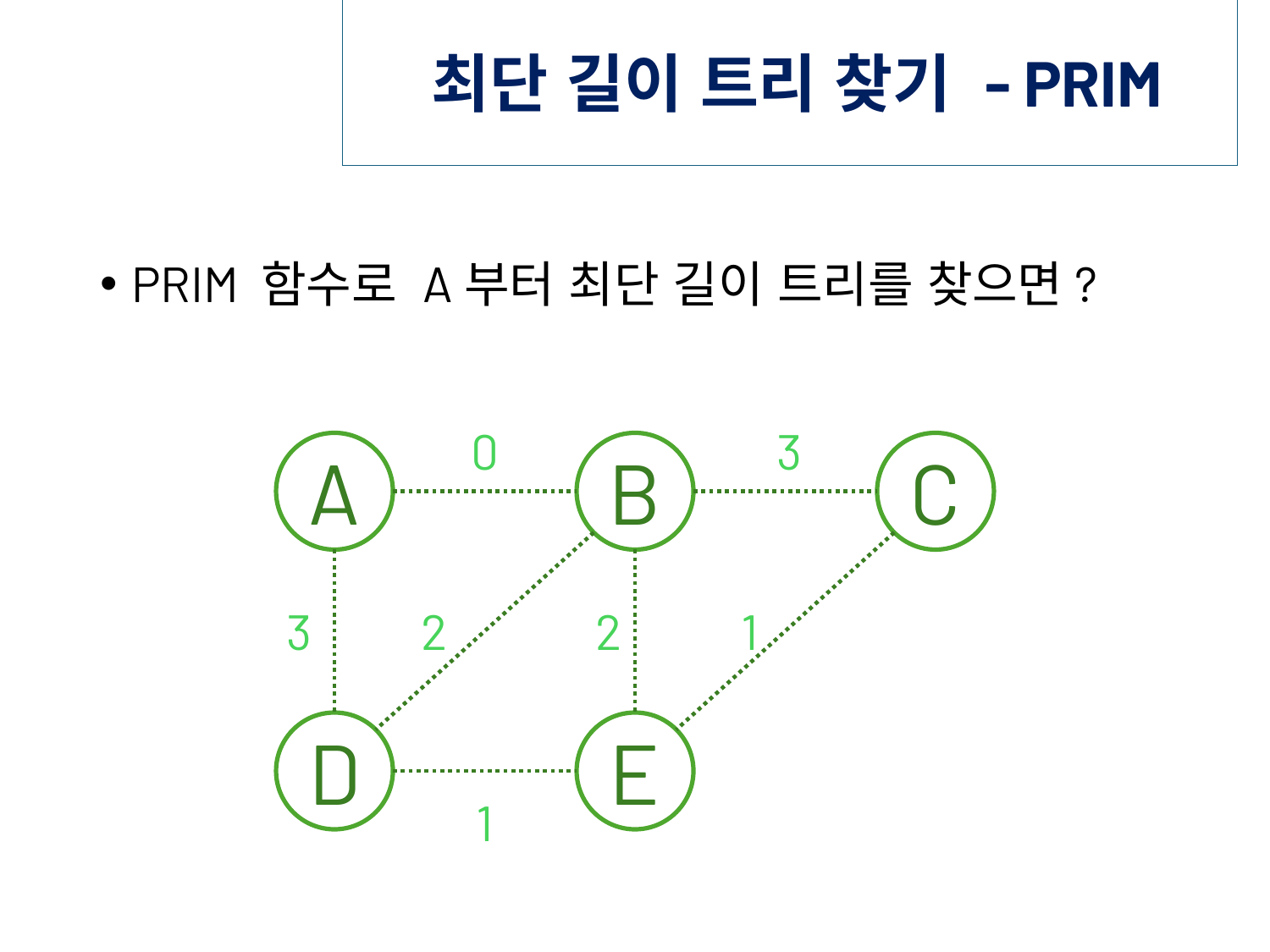

# 최단 길이 트리 찾기 - PRIM
PRIM 함수로 A부터 최단 길이 트리를 찾으면?
0
3
A
B
C
3
2
2
1
D
E
1